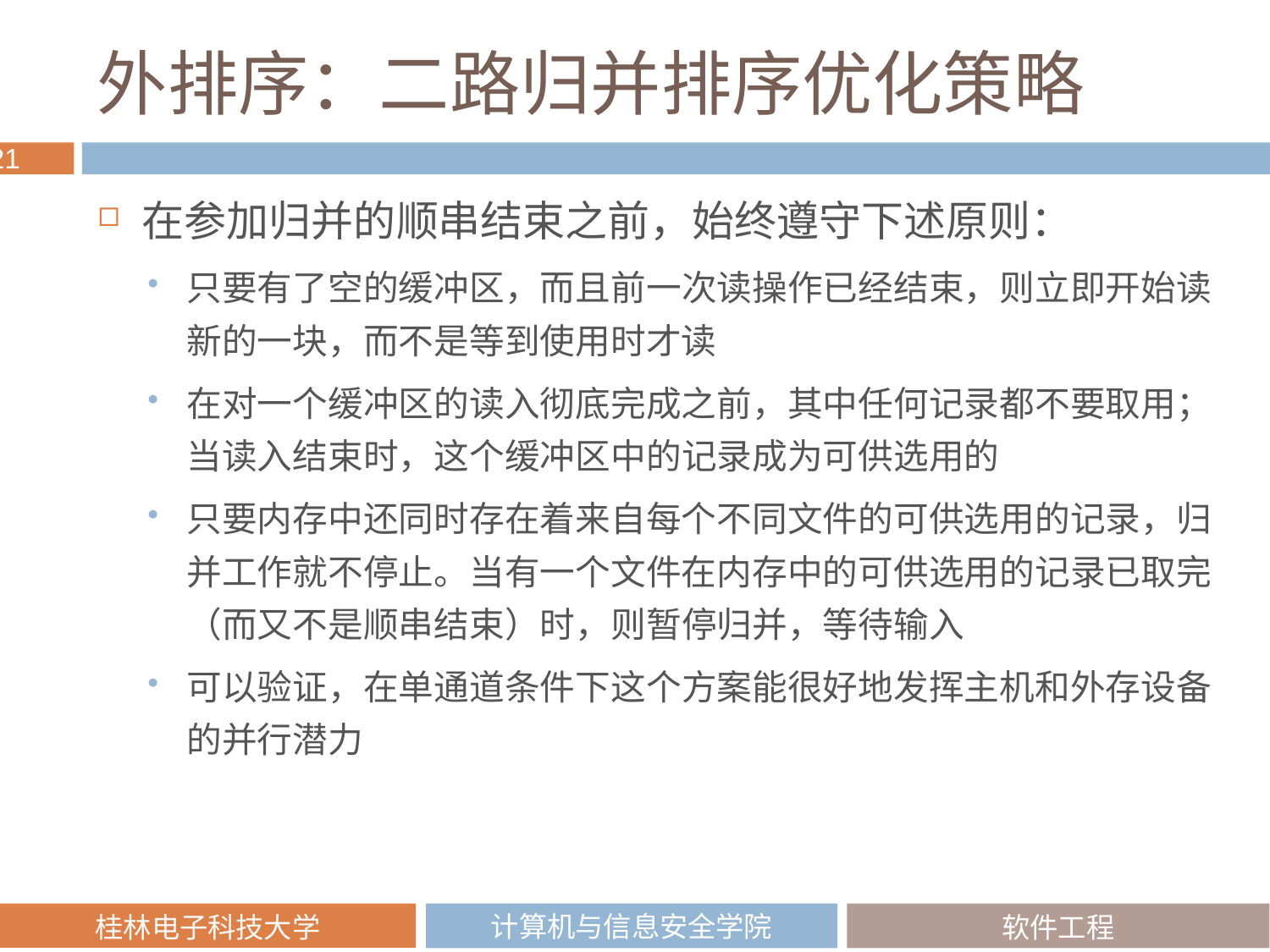

# 外排序：二路归并排序优化策略
在参加归并的顺串结束之前，始终遵守下述原则：
只要有了空的缓冲区，而且前一次读操作已经结束，则立即开始读新的一块，而不是等到使用时才读
在对一个缓冲区的读入彻底完成之前，其中任何记录都不要取用；当读入结束时，这个缓冲区中的记录成为可供选用的
只要内存中还同时存在着来自每个不同文件的可供选用的记录，归并工作就不停止。当有一个文件在内存中的可供选用的记录已取完（而又不是顺串结束）时，则暂停归并，等待输入
可以验证，在单通道条件下这个方案能很好地发挥主机和外存设备的并行潜力